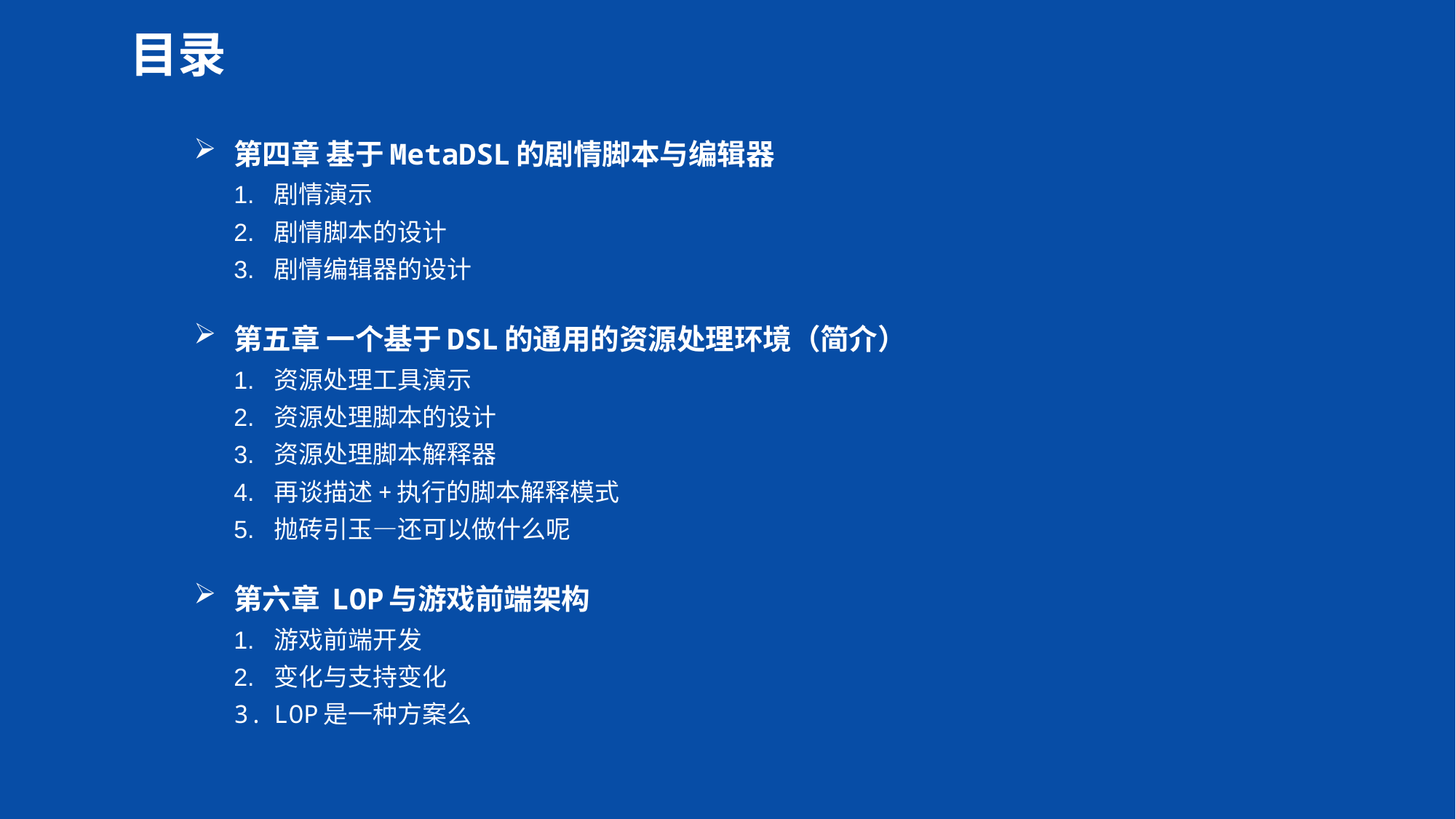

第四章 基于MetaDSL的剧情脚本与编辑器
剧情演示
剧情脚本的设计
剧情编辑器的设计
第五章 一个基于DSL的通用的资源处理环境（简介）
资源处理工具演示
资源处理脚本的设计
资源处理脚本解释器
再谈描述+执行的脚本解释模式
抛砖引玉—还可以做什么呢
第六章 LOP与游戏前端架构
游戏前端开发
变化与支持变化
LOP是一种方案么